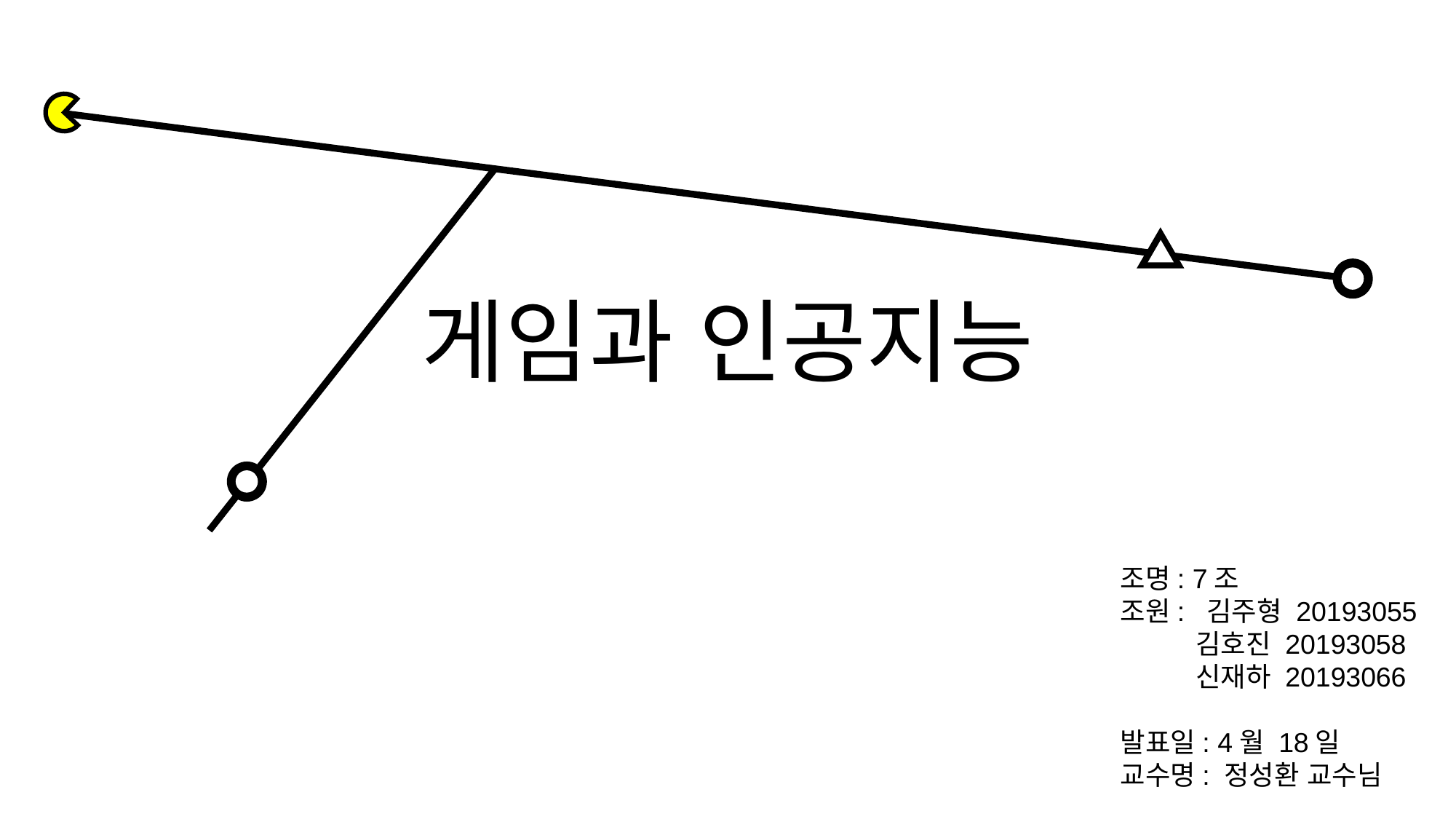

# 게임과 인공지능

조명: 7조
조원:  김주형 20193055
         김호진 20193058
         신재하 20193066

발표일: 4월 18일
교수명: 정성환 교수님